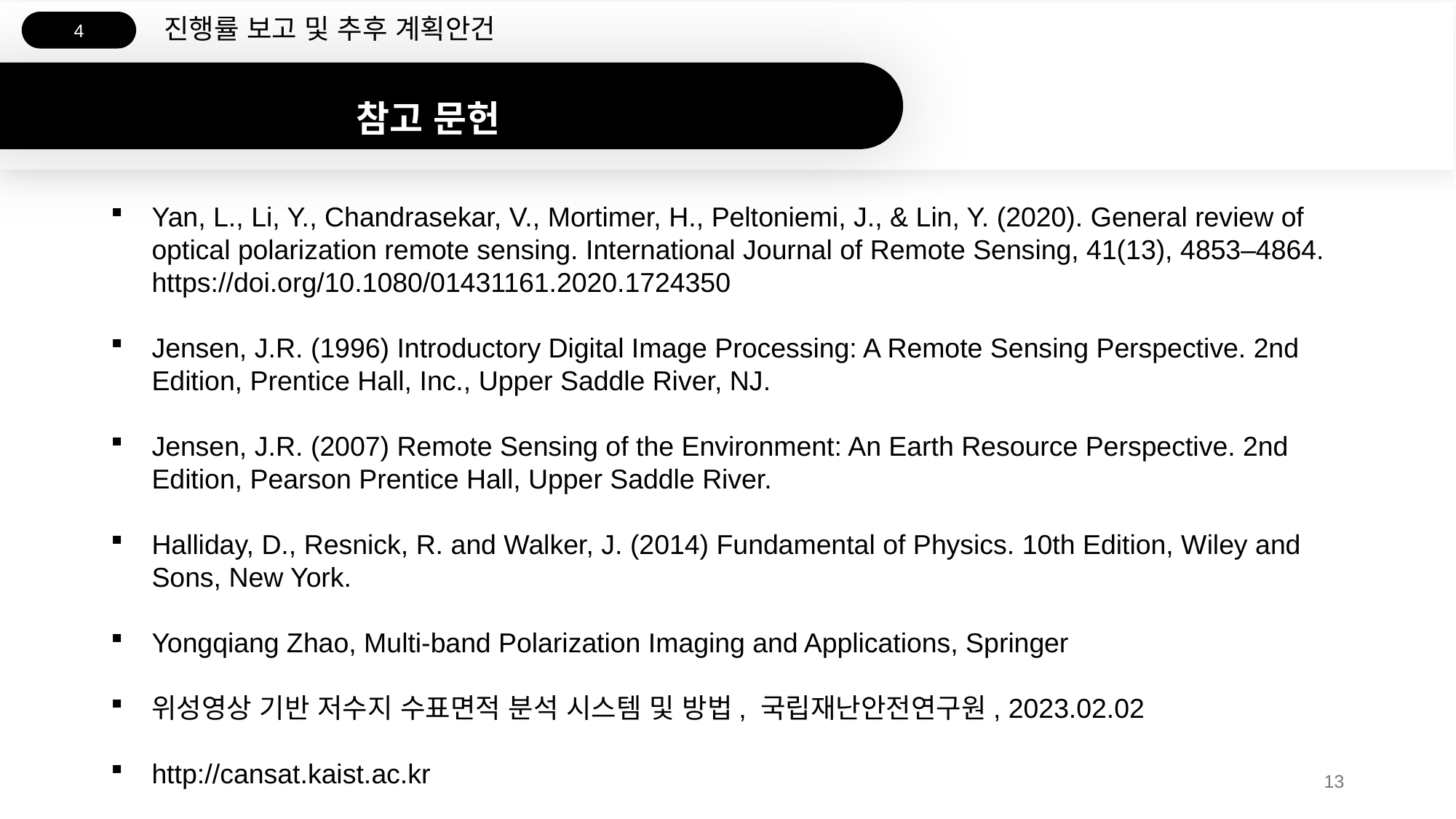

진행률 보고 및 추후 계획안건

4

참고 문헌

Yan, L., Li, Y., Chandrasekar, V., Mortimer, H., Peltoniemi, J., & Lin, Y. (2020). General review of optical polarization remote sensing. International Journal of Remote Sensing, 41(13), 4853–4864. https://doi.org/10.1080/01431161.2020.1724350

Jensen, J.R. (1996) Introductory Digital Image Processing: A Remote Sensing Perspective. 2nd Edition, Prentice Hall, Inc., Upper Saddle River, NJ.

Jensen, J.R. (2007) Remote Sensing of the Environment: An Earth Resource Perspective. 2nd Edition, Pearson Prentice Hall, Upper Saddle River.

Halliday, D., Resnick, R. and Walker, J. (2014) Fundamental of Physics. 10th Edition, Wiley and Sons, New York.

Yongqiang Zhao, Multi-band Polarization Imaging and Applications, Springer

위성영상 기반 저수지 수표면적 분석 시스템 및 방법, 국립재난안전연구원, 2023.02.02

http://cansat.kaist.ac.kr
13